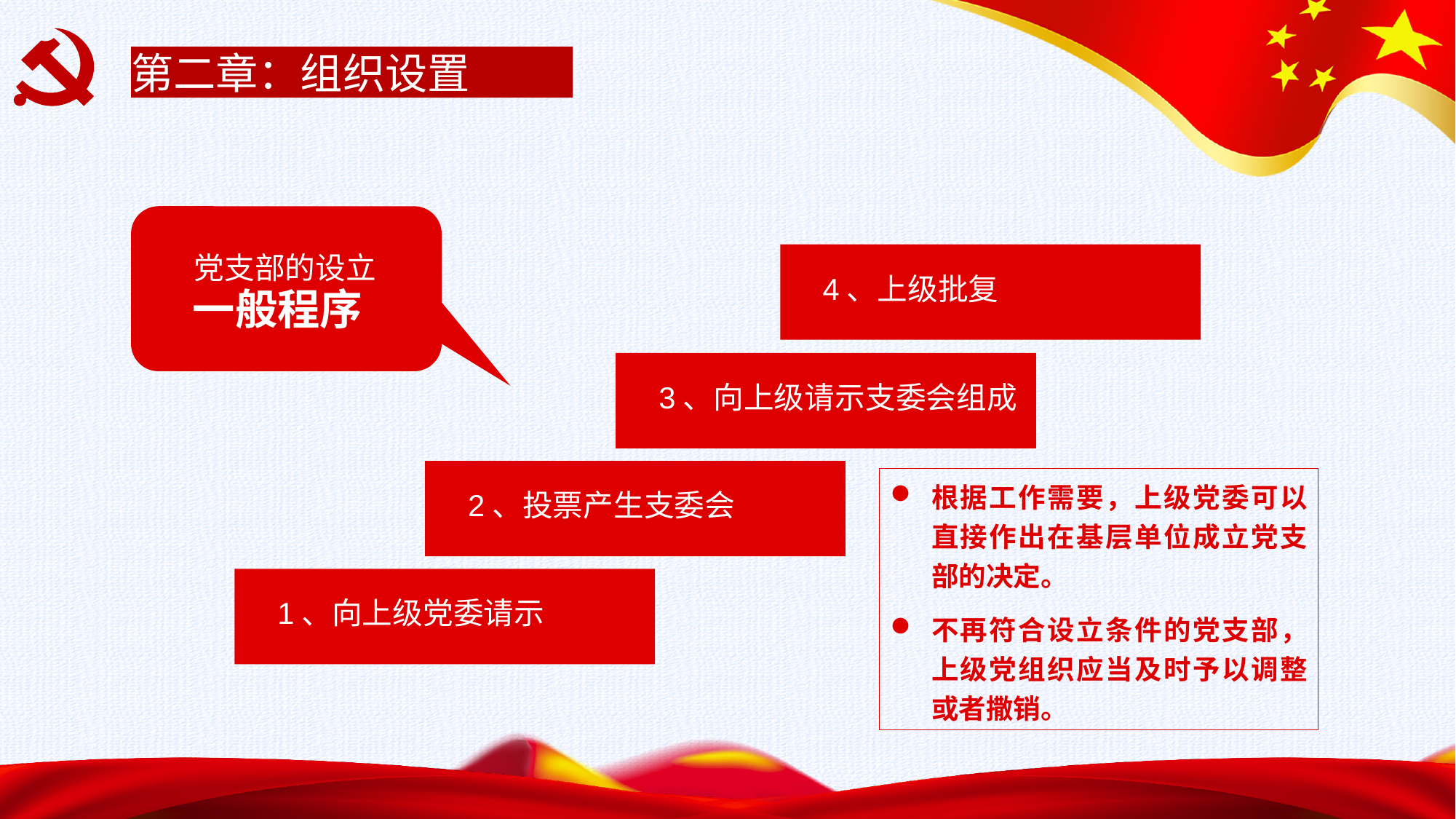

第二章：组织设置

党支部的设立
一般程序

4、上级批复

3、向上级请示支委会组成

2、投票产生支委会
根据工作需要，上级党委可以直接作出在基层单位成立党支部的决定。
不再符合设立条件的党支部，上级党组织应当及时予以调整或者撒销。

1、向上级党委请示